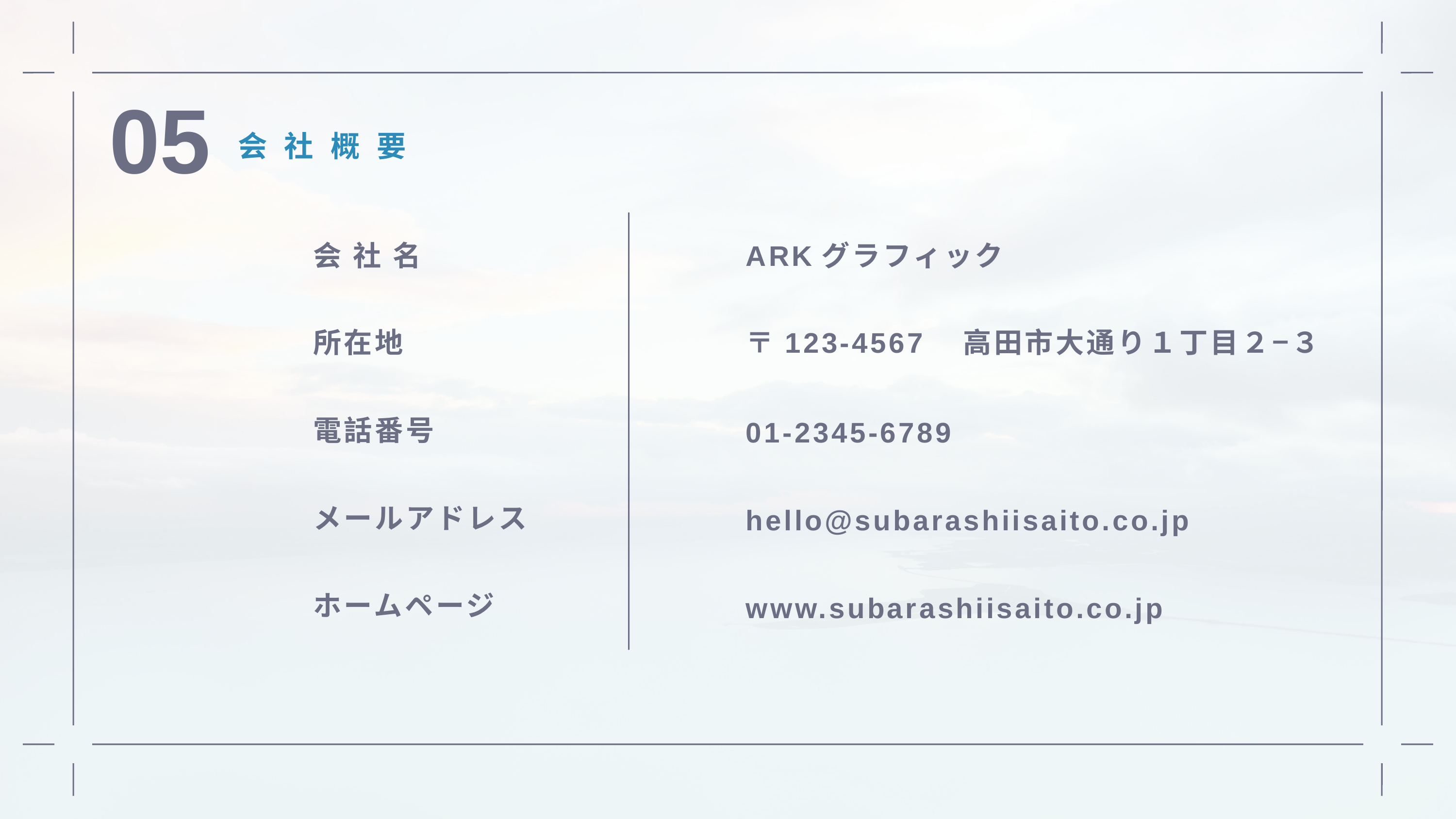

05

会社概要
| 会 社 名 | ARKグラフィック |
| --- | --- |
| 所在地 | 〒123-4567　高田市大通り１丁目２−３ |
| 電話番号 | 01-2345-6789 |
| メールアドレス | hello@subarashiisaito.co.jp |
| ホームページ | www.subarashiisaito.co.jp |